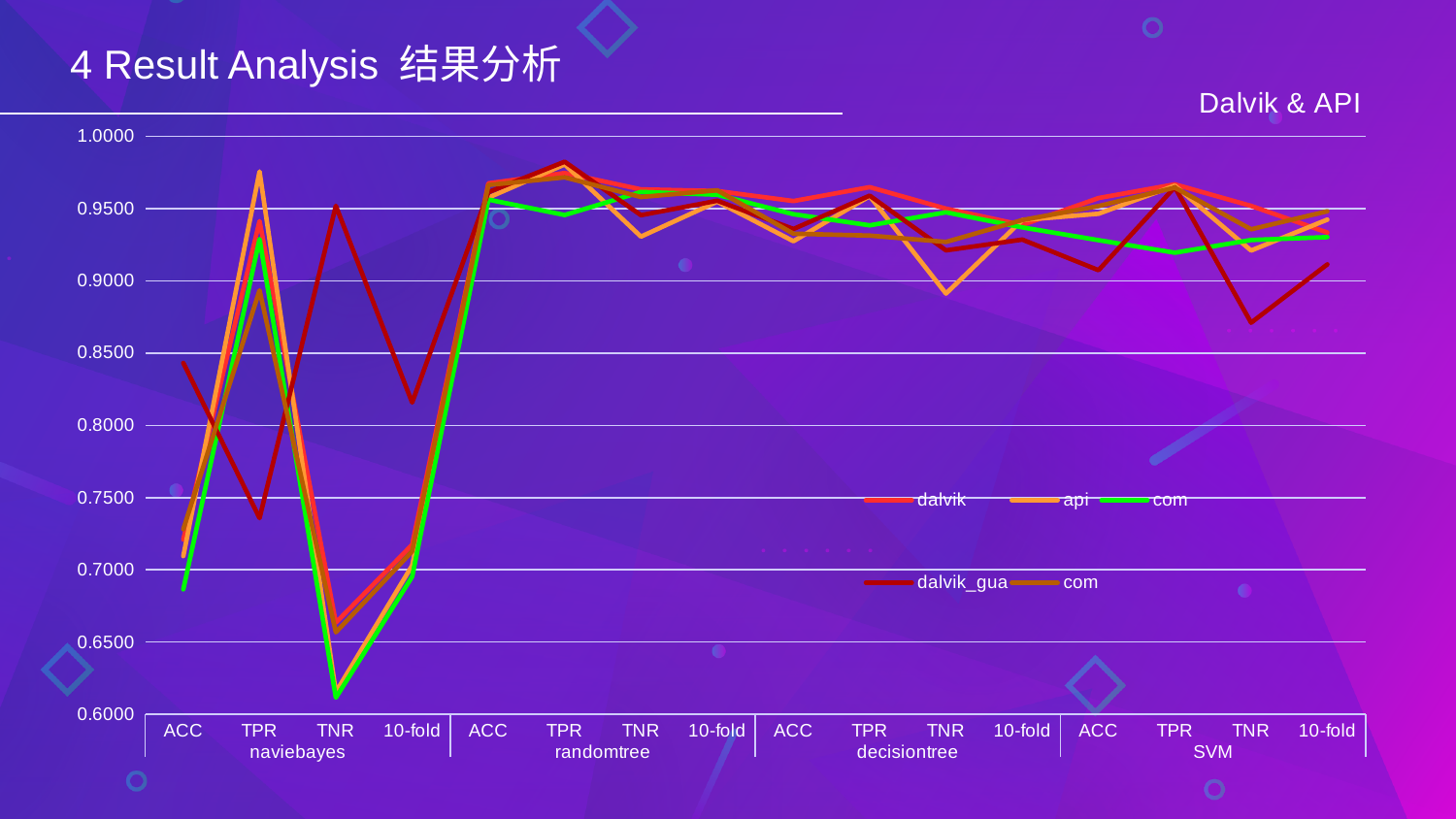

4 Result Analysis 结果分析

### Chart: Dalvik & API

| Category | dalvik | api | com | dalvik_gua | com |
|---|---|---|---|---|---|
| ACC | 0.720977596741344 | 0.70949720670391 | 0.686516853932584 | 0.843177189409368 | 0.728089887640449 |
| TPR | 0.941291585127201 | 0.975609756097561 | 0.928909952606635 | 0.735812133072407 | 0.893364928909952 |
| TNR | 0.663448275862069 | 0.615384615384615 | 0.611544461778471 | 0.951898734177215 | 0.656794425087108 |
| 10-fold | 0.717416275080182 | 0.703004421898498 | 0.69525662025662 | 0.815783732378608 | 0.7127912002912 |
| ACC | 0.967413441955193 | 0.95754189944134 | 0.956179775280898 | 0.961303462321792 | 0.96629213483146 |
| TPR | 0.974559686888454 | 0.980487804878048 | 0.945497630331753 | 0.98238747553816 | 0.971563981042654 |
| TNR | 0.963249516441005 | 0.930555555555555 | 0.96144578313253 | 0.945386064030131 | 0.957943925233644 |
| 10-fold | 0.962113075259192 | 0.954750735112567 | 0.959547047047047 | 0.955397367047064 | 0.962583037583037 |
| ACC | 0.955193482688391 | 0.927374301675977 | 0.946067415730337 | 0.935845213849287 | 0.932584269662921 |
| TPR | 0.96477495107632 | 0.958536585365853 | 0.938388625592417 | 0.958904109589041 | 0.93127962085308 |
| TNR | 0.949903660886319 | 0.891156462585034 | 0.947368421052631 | 0.921052631578947 | 0.92688679245283 |
| 10-fold | 0.93860203624972 | 0.942013647280644 | 0.936958549458549 | 0.928516819571865 | 0.942021567021566 |
| ACC | 0.957230142566191 | 0.946368715083798 | 0.928089887640449 | 0.907331975560081 | 0.951685393258426 |
| TPR | 0.966731898238747 | 0.965853658536585 | 0.919431279620853 | 0.96477495107632 | 0.964454976303317 |
| TNR | 0.951830443159922 | 0.920930232558139 | 0.92822966507177 | 0.871024734982332 | 0.935632183908045 |
| 10-fold | 0.933395800701126 | 0.942340239276335 | 0.930204067704067 | 0.91139516670396 | 0.948084448084448 |